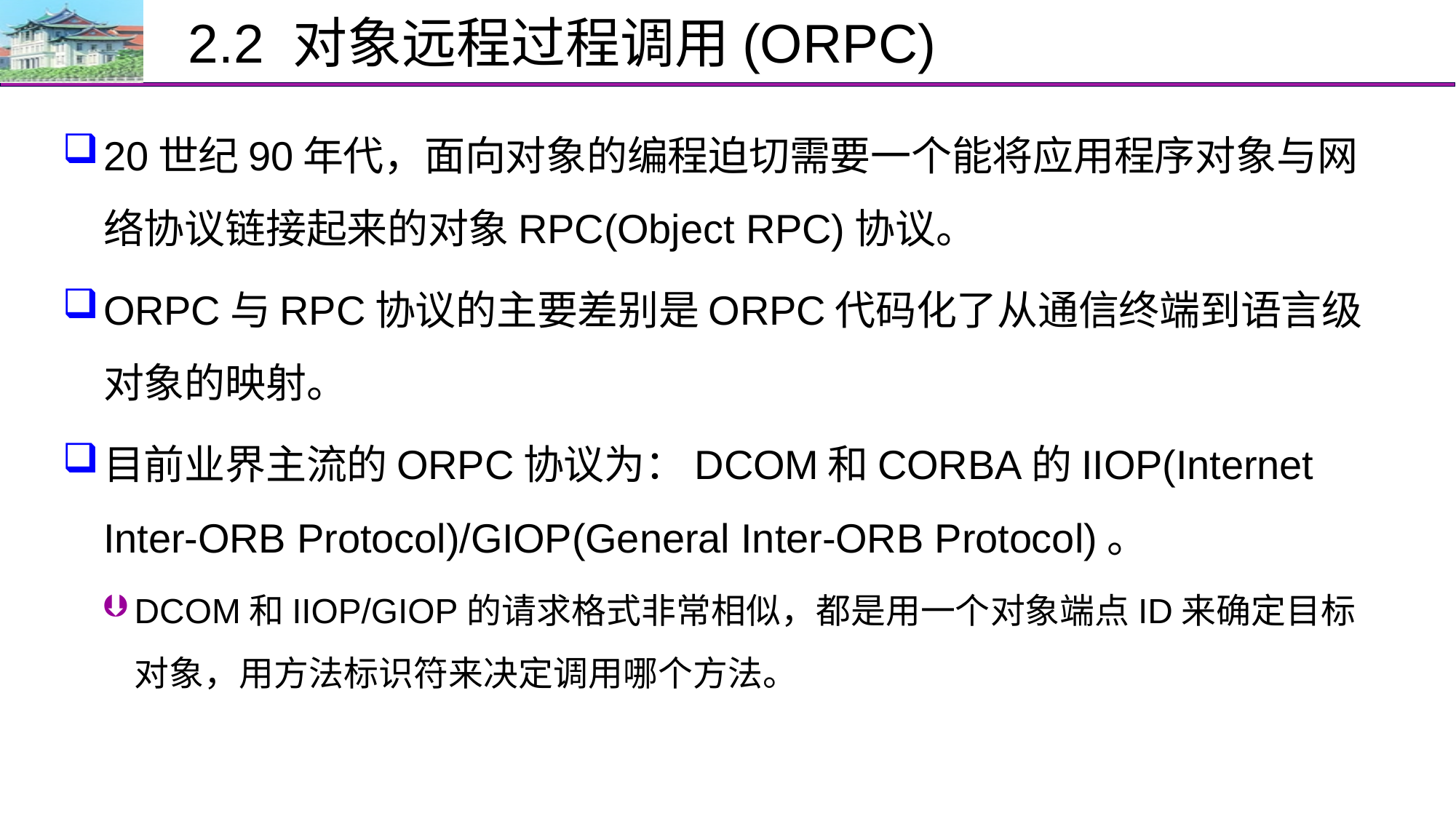

# 2.2 对象远程过程调用(ORPC)
20世纪90年代，面向对象的编程迫切需要一个能将应用程序对象与网络协议链接起来的对象RPC(Object RPC)协议。
ORPC与RPC协议的主要差别是ORPC代码化了从通信终端到语言级对象的映射。
目前业界主流的ORPC协议为：DCOM和CORBA的IIOP(Internet Inter-ORB Protocol)/GIOP(General Inter-ORB Protocol)。
DCOM和IIOP/GIOP的请求格式非常相似，都是用一个对象端点ID来确定目标对象，用方法标识符来决定调用哪个方法。